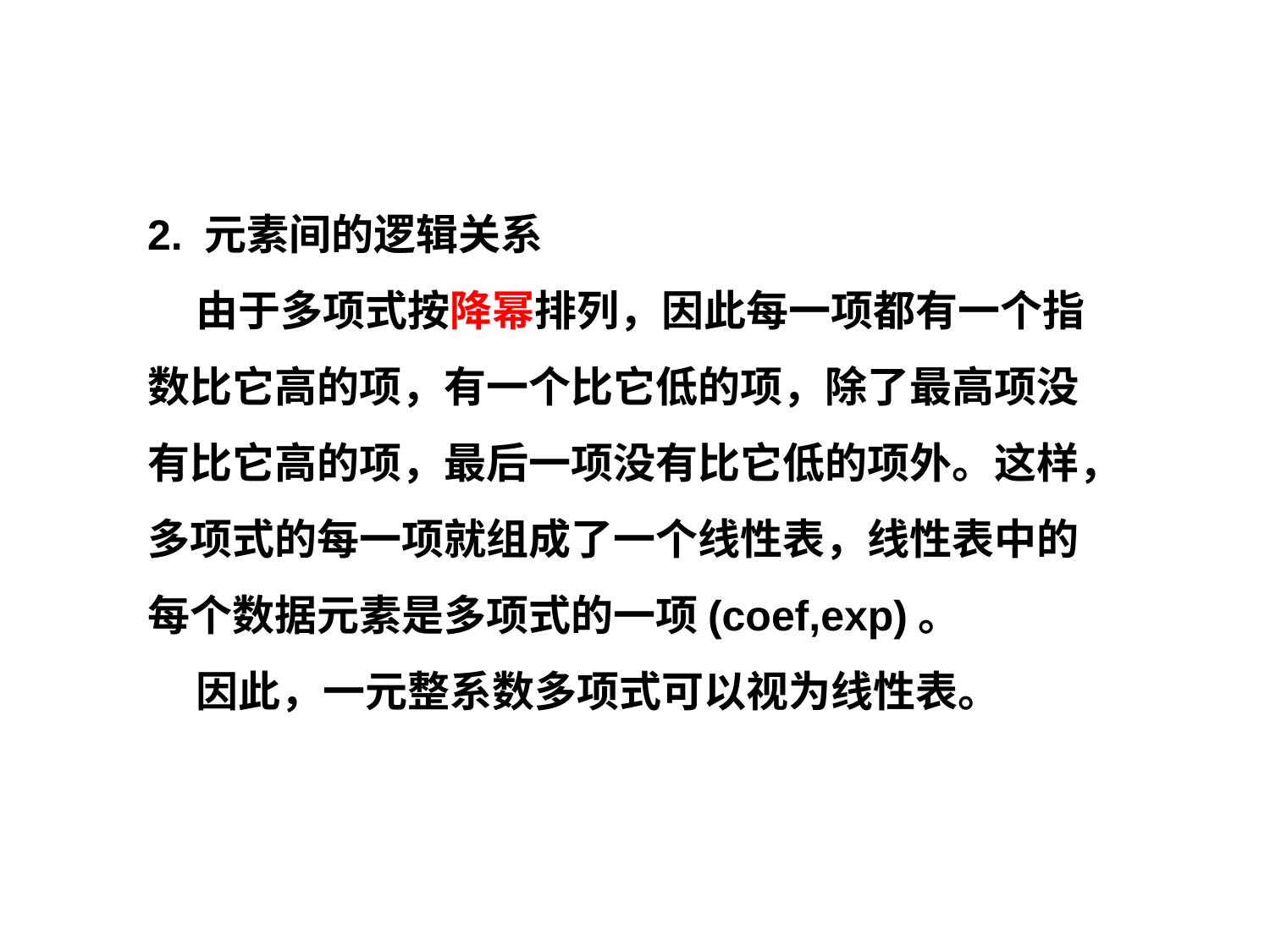

2. 元素间的逻辑关系
    由于多项式按降幂排列，因此每一项都有一个指数比它高的项，有一个比它低的项，除了最高项没有比它高的项，最后一项没有比它低的项外。这样，多项式的每一项就组成了一个线性表，线性表中的每个数据元素是多项式的一项(coef,exp)。
    因此，一元整系数多项式可以视为线性表。